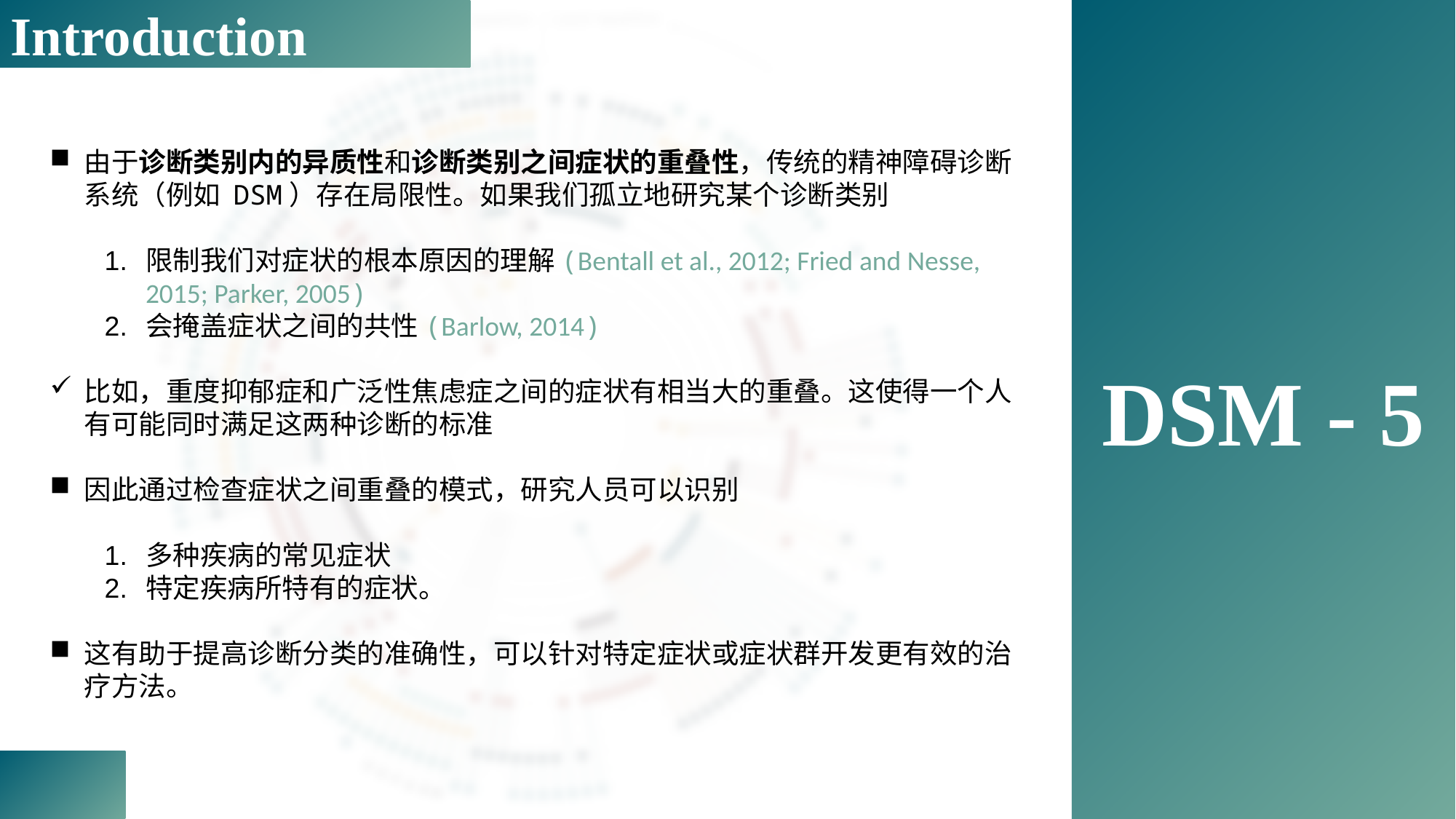

Introduction
DSM - 5
由于诊断类别内的异质性和诊断类别之间症状的重叠性，传统的精神障碍诊断系统（例如 DSM）存在局限性。如果我们孤立地研究某个诊断类别

限制我们对症状的根本原因的理解(Bentall et al., 2012; Fried and Nesse, 2015; Parker, 2005)
会掩盖症状之间的共性(Barlow, 2014)

比如，重度抑郁症和广泛性焦虑症之间的症状有相当大的重叠。这使得一个人有可能同时满足这两种诊断的标准

因此通过检查症状之间重叠的模式，研究人员可以识别

多种疾病的常见症状
特定疾病所特有的症状。

这有助于提高诊断分类的准确性，可以针对特定症状或症状群开发更有效的治疗方法。